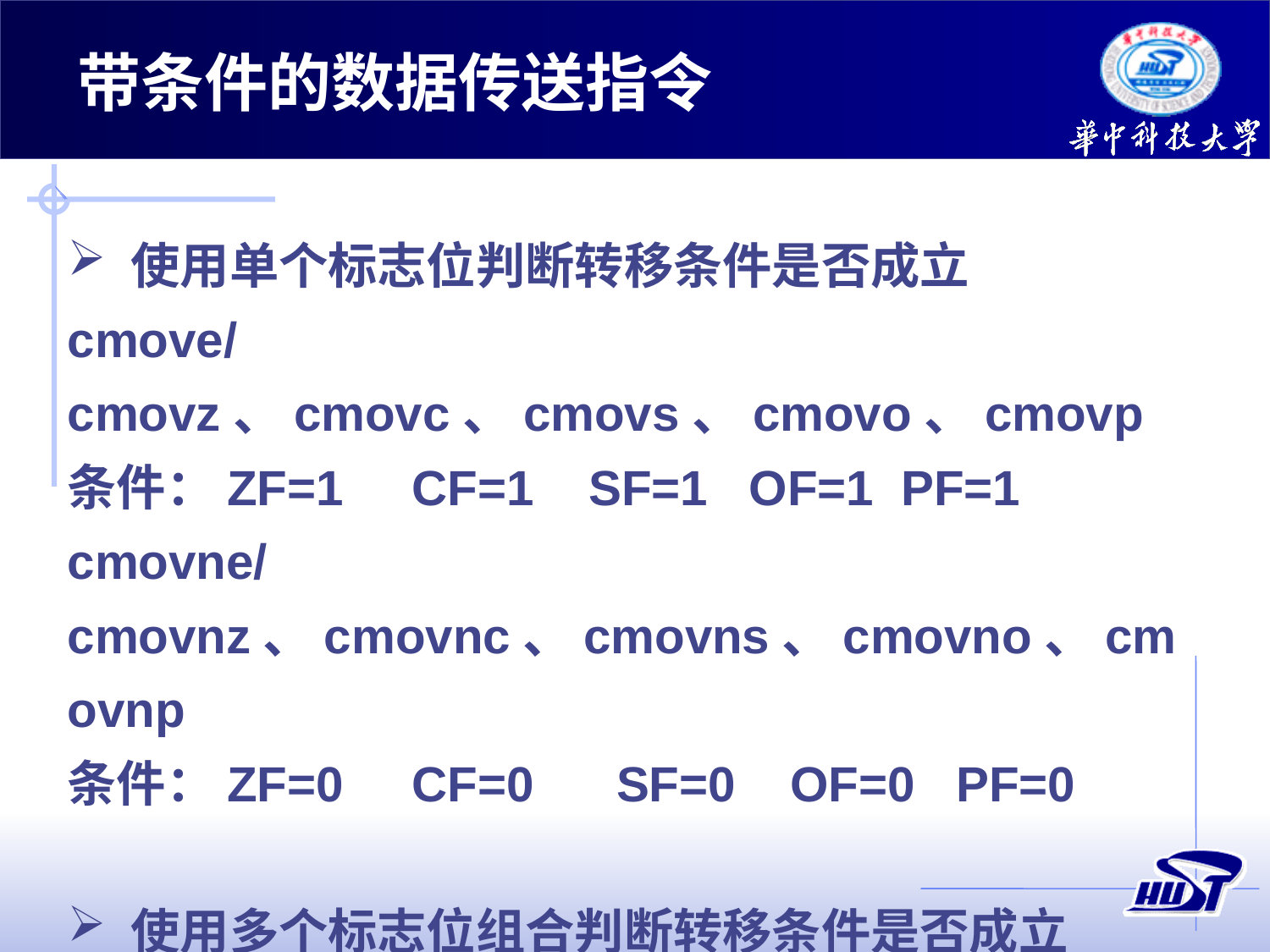

带条件的数据传送指令
使用单个标志位判断转移条件是否成立
cmove/cmovz、cmovc、cmovs、cmovo、cmovp
条件：ZF=1     CF=1    SF=1   OF=1  PF=1
cmovne/cmovnz、cmovnc、cmovns、cmovno、cmovnp
条件：ZF=0     CF=0      SF=0    OF=0   PF=0

使用多个标志位组合判断转移条件是否成立
cmova、cmovb、cmovg、cmovl
cmovae、cmovbe、cmovge、cmovle